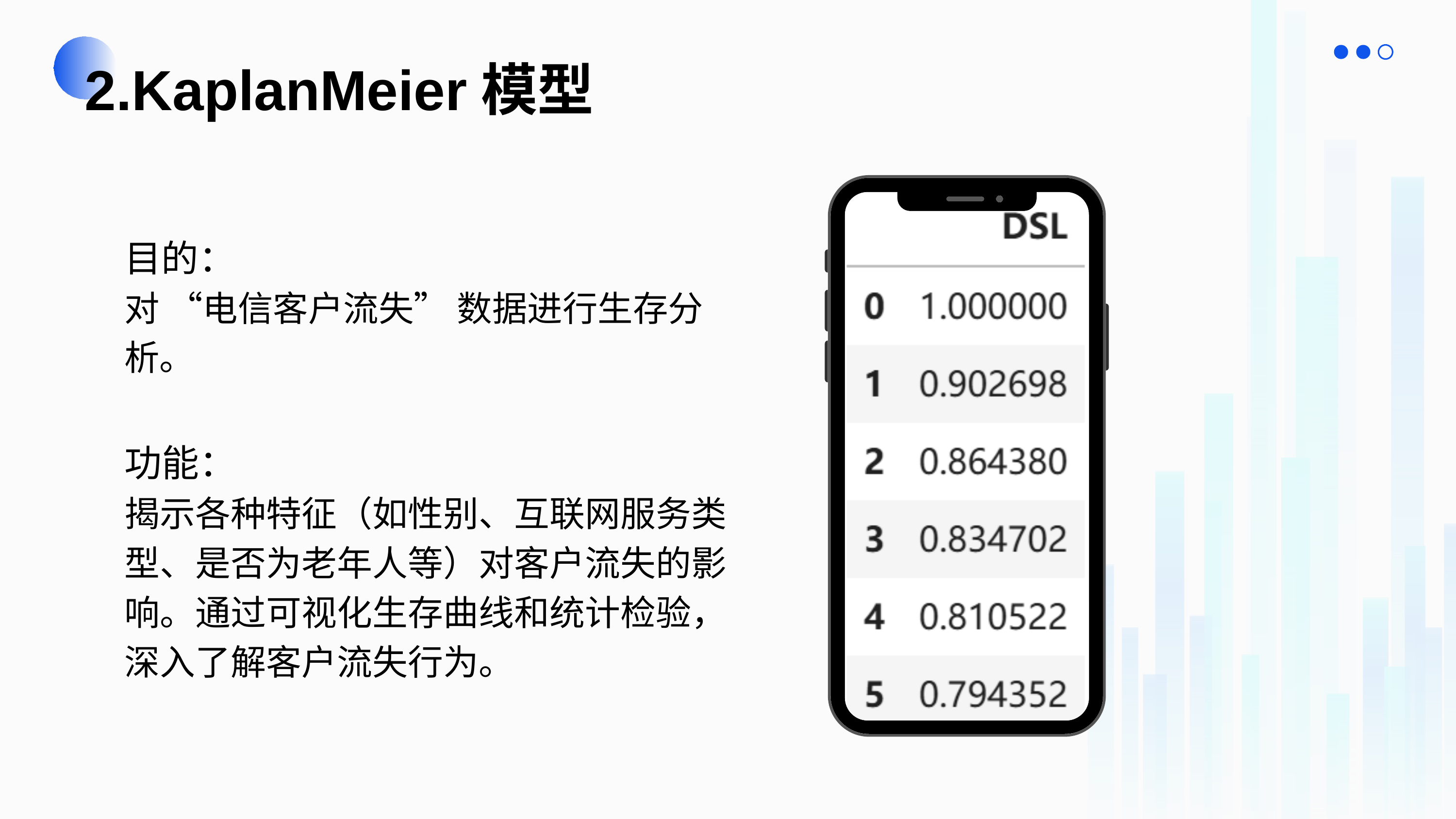

2.KaplanMeier模型

目的：
对 “电信客户流失” 数据进行生存分析。
功能：
揭示各种特征（如性别、互联网服务类型、是否为老年人等）对客户流失的影响。通过可视化生存曲线和统计检验，深入了解客户流失行为。